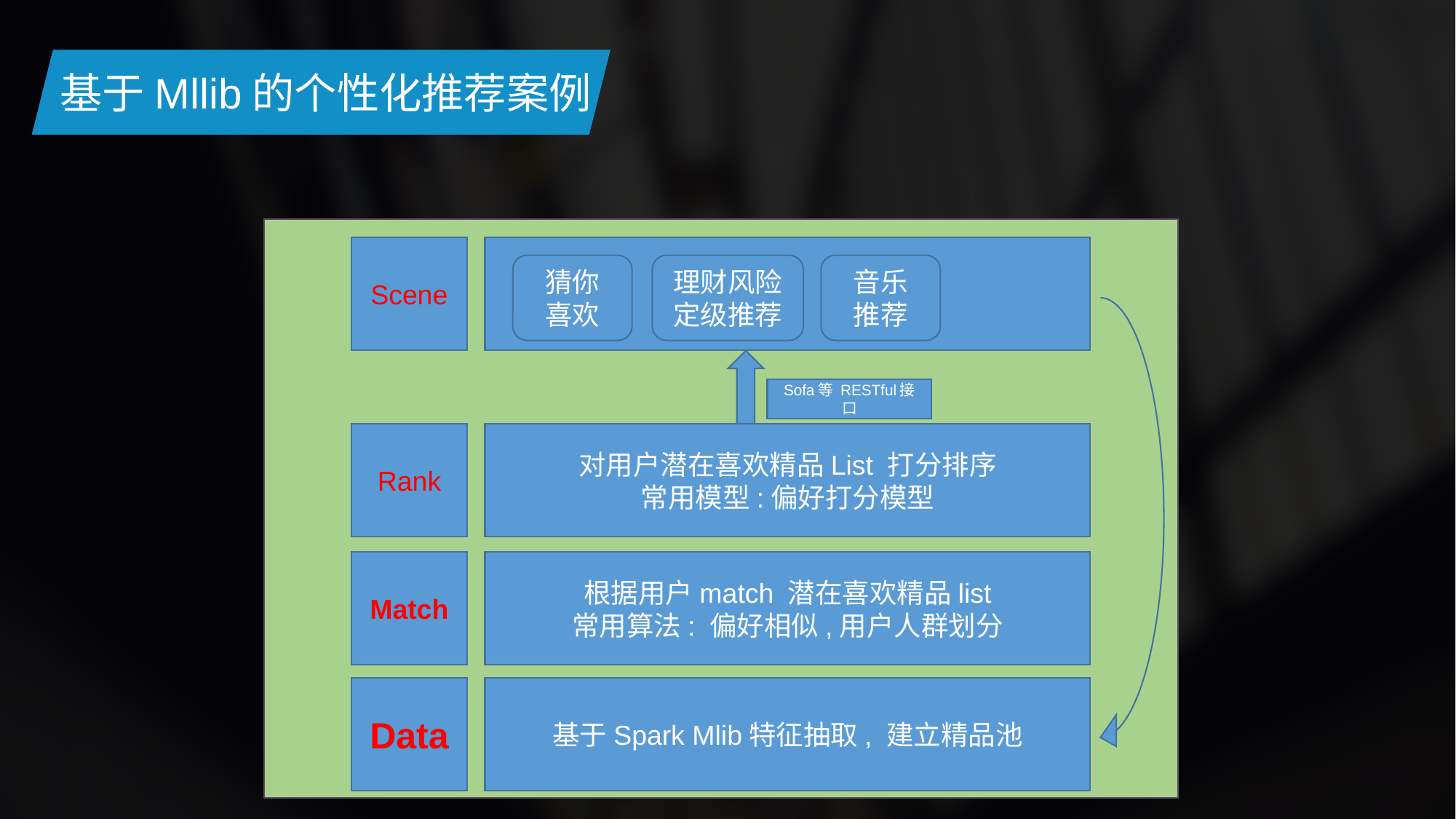

基于Mllib的个性化推荐案例

Scene

猜你
喜欢
理财风险定级推荐
音乐
推荐

Sofa等 RESTful接口
Rank
对用户潜在喜欢精品List 打分排序
常用模型:偏好打分模型
Match
根据用户match 潜在喜欢精品list
常用算法: 偏好相似,用户人群划分
Data
基于Spark Mlib特征抽取, 建立精品池